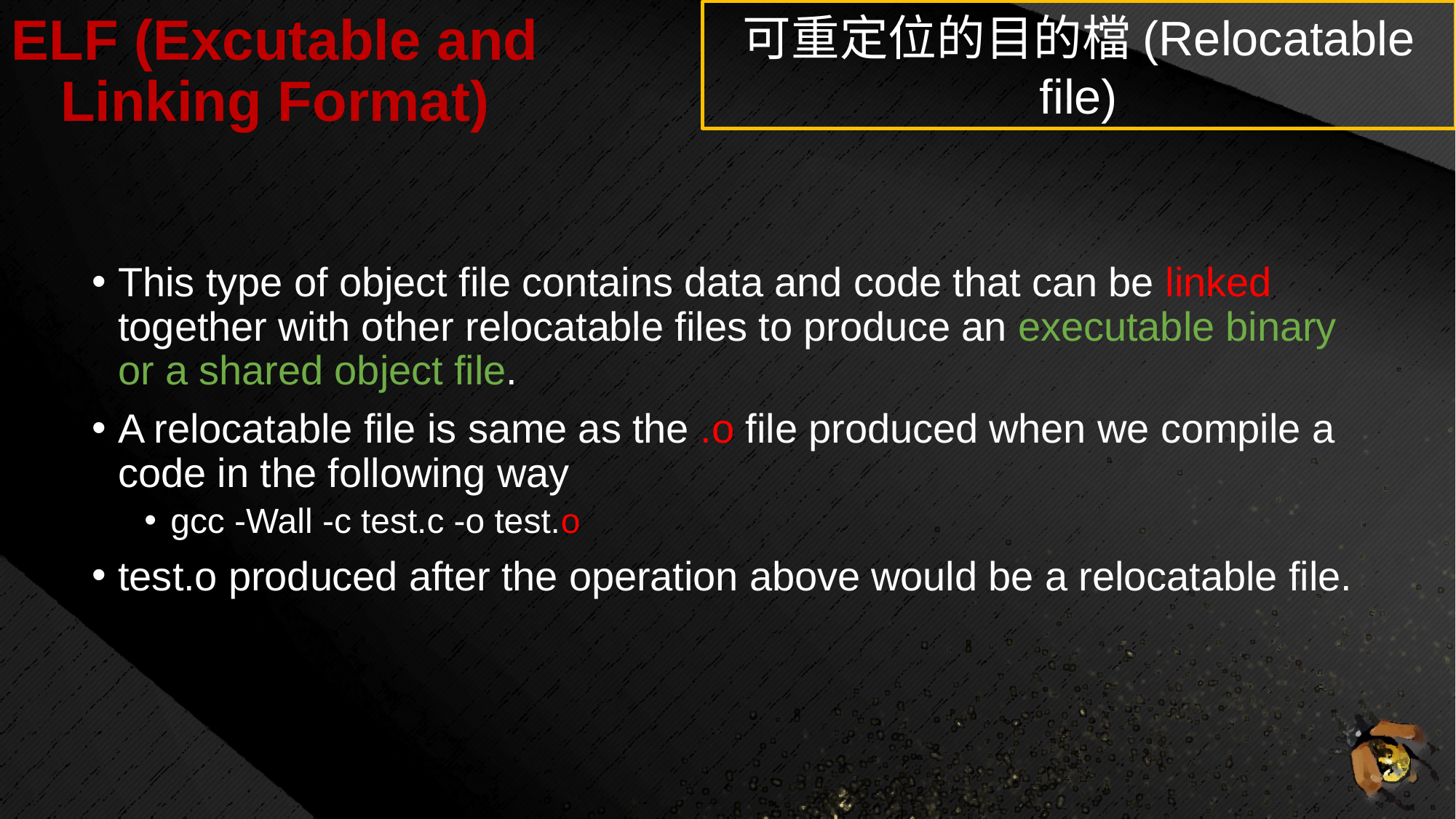

# ELF (Excutable and Linking Format)
可重定位的目的檔(Relocatable file)
This type of object file contains data and code that can be linked together with other relocatable files to produce an executable binary or a shared object file.
A relocatable file is same as the .o file produced when we compile a code in the following way
gcc -Wall -c test.c -o test.o
test.o produced after the operation above would be a relocatable file.